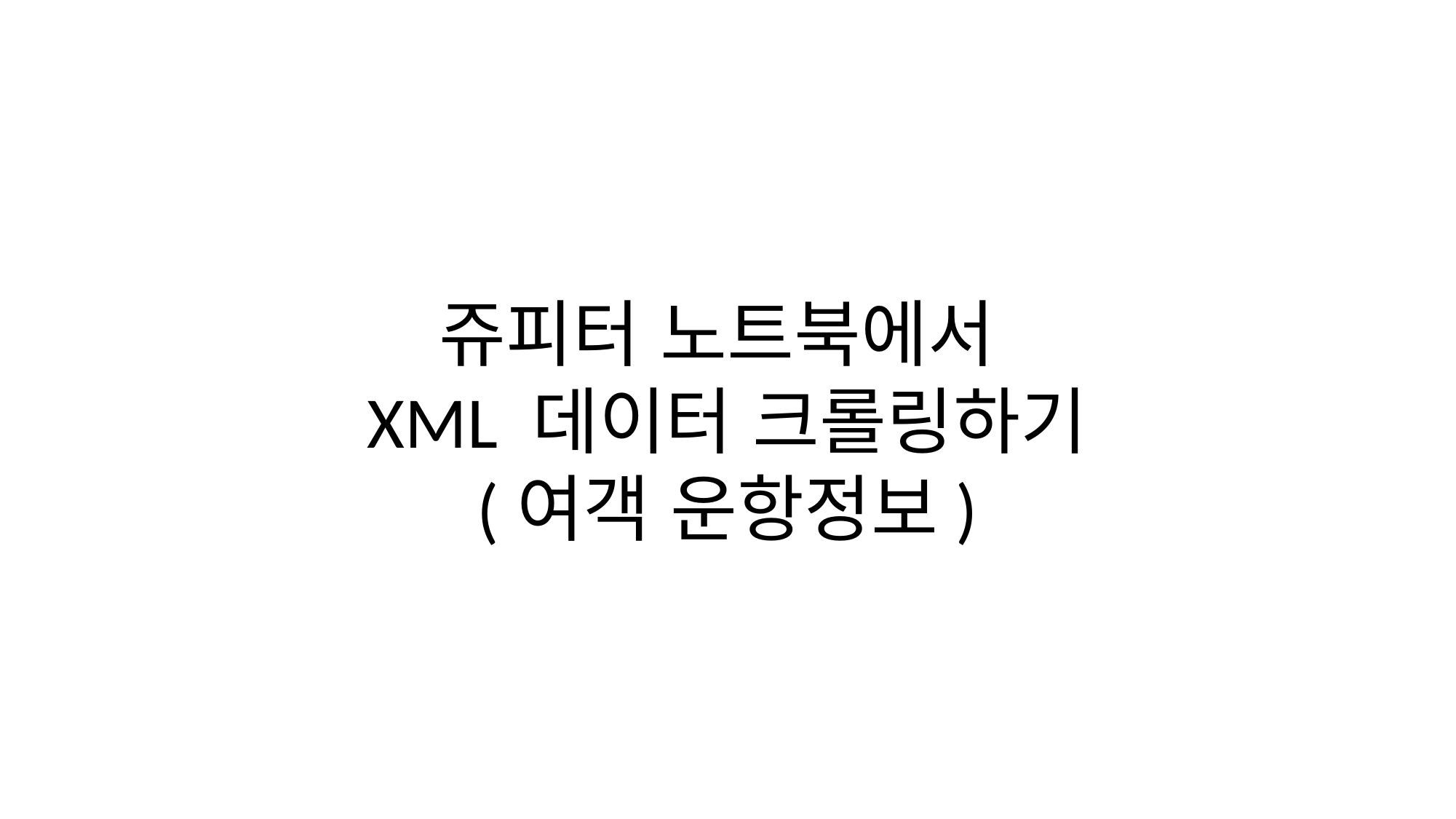

쥬피터 노트북에서
XML 데이터 크롤링하기
(여객 운항정보)